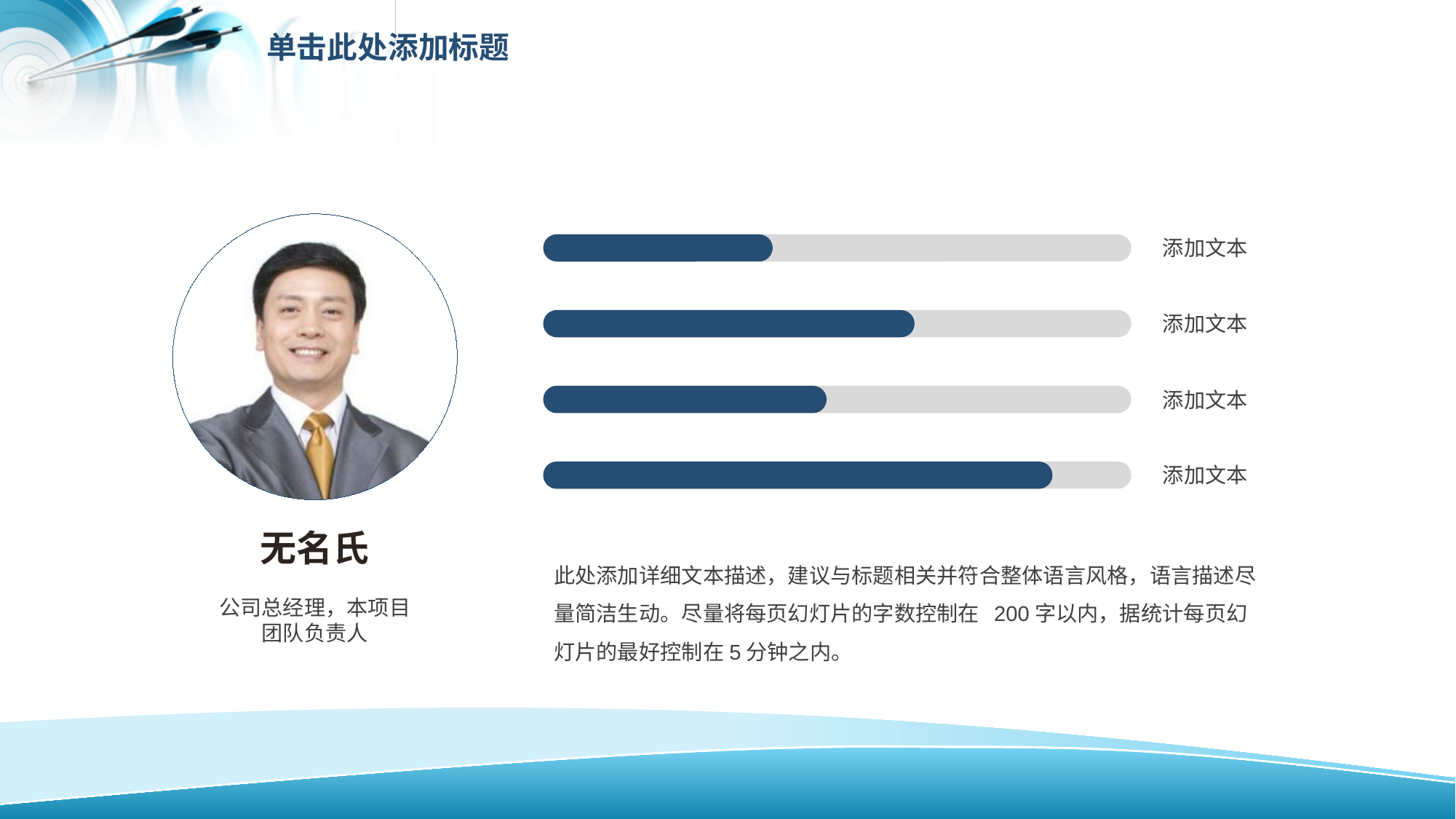

延迟符
单击此处添加标题

添加文本

添加文本

添加文本

添加文本

无名氏

公司总经理，本项目团队负责人
此处添加详细文本描述，建议与标题相关并符合整体语言风格，语言描述尽量简洁生动。尽量将每页幻灯片的字数控制在  200字以内，据统计每页幻灯片的最好控制在5分钟之内。